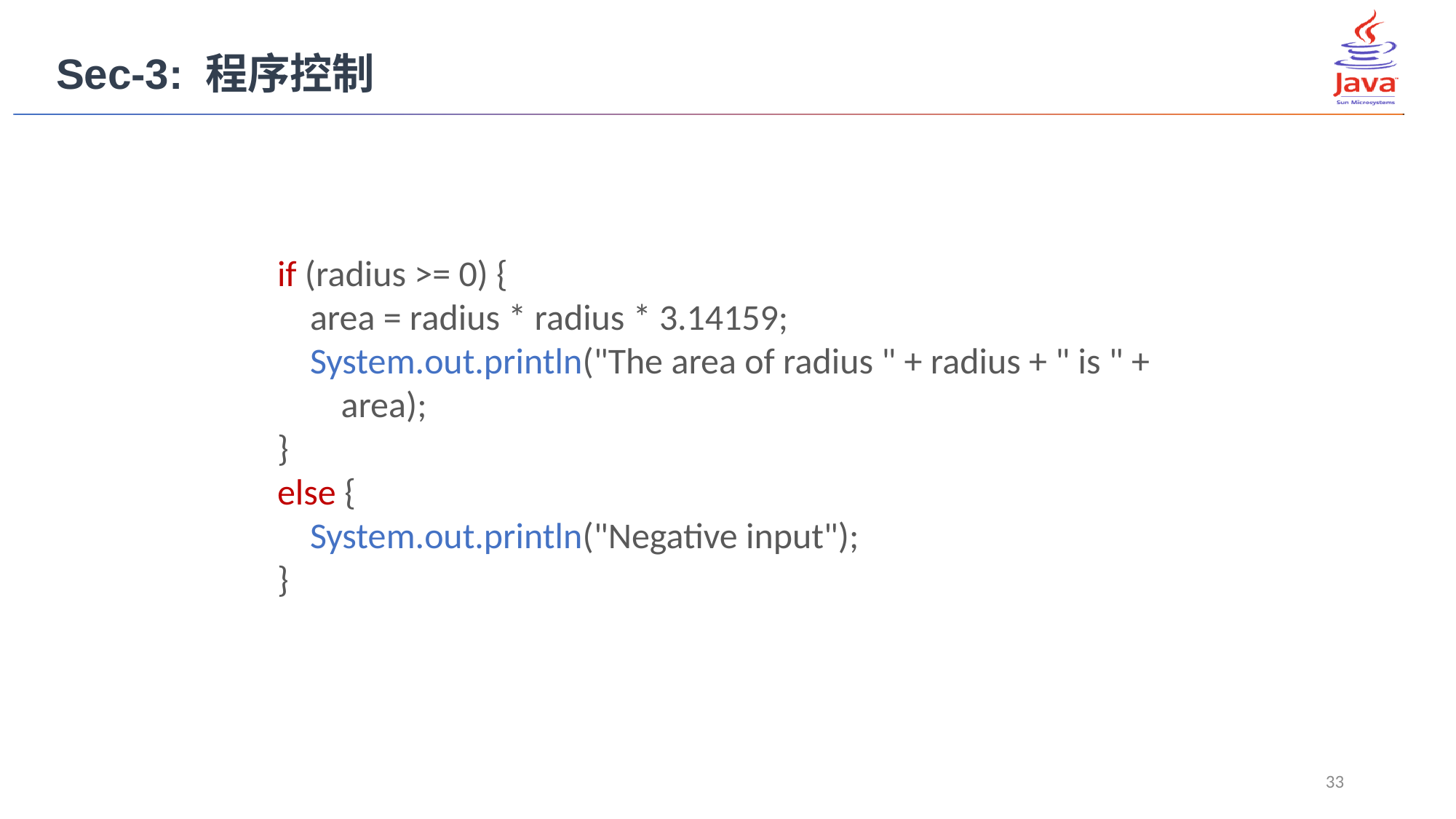

Sec-3: 程序控制
if (radius >= 0) {
    area = radius * radius * 3.14159;
    System.out.println("The area of radius " + radius + " is " + area);
}
else {
    System.out.println("Negative input");
}
33